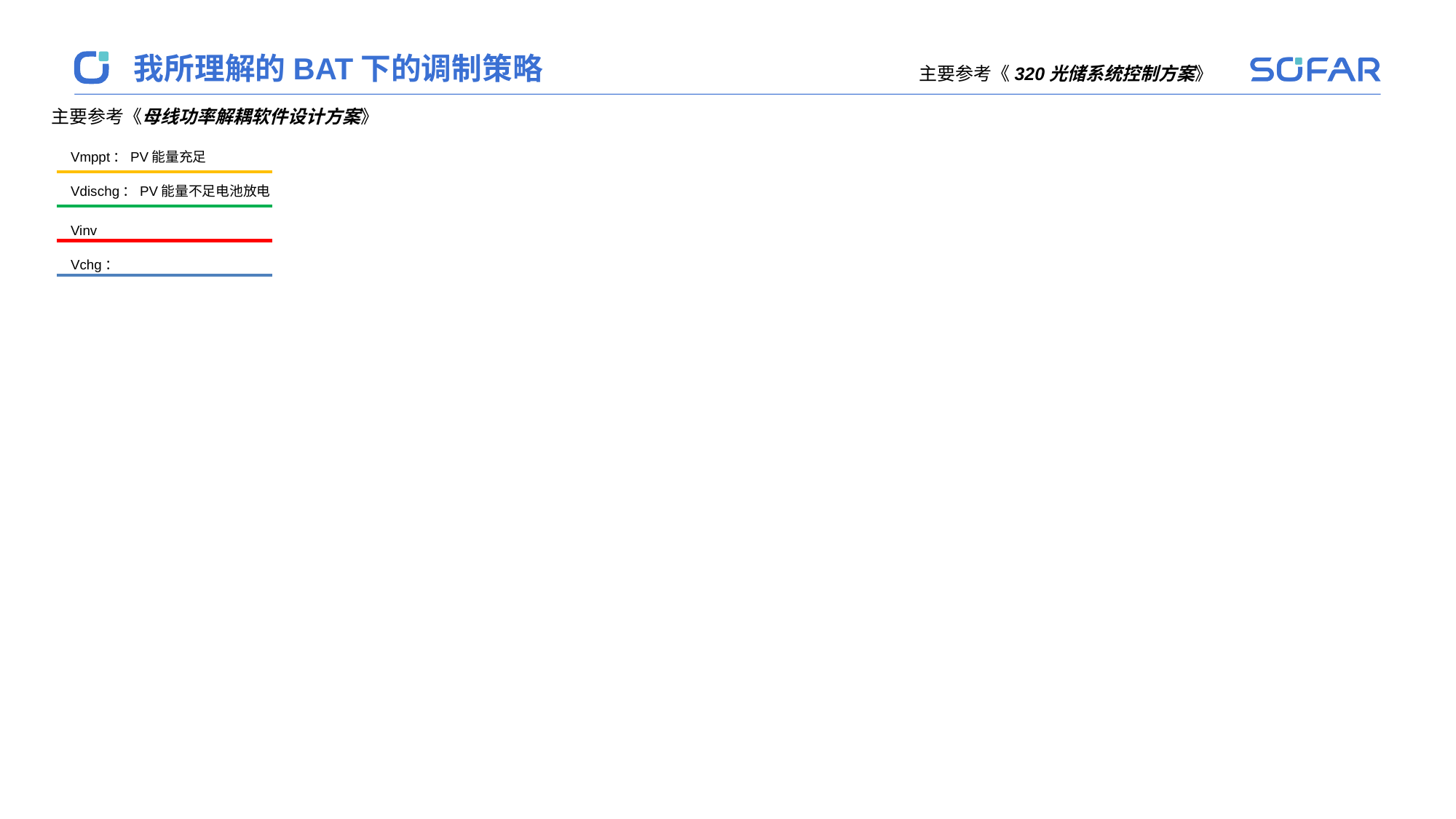

我所理解的BAT下的调制策略
主要参考《320光储系统控制方案》
主要参考《母线功率解耦软件设计方案》
Vmppt：PV能量充足
Vdischg：PV能量不足电池放电
Vinv
Vchg：